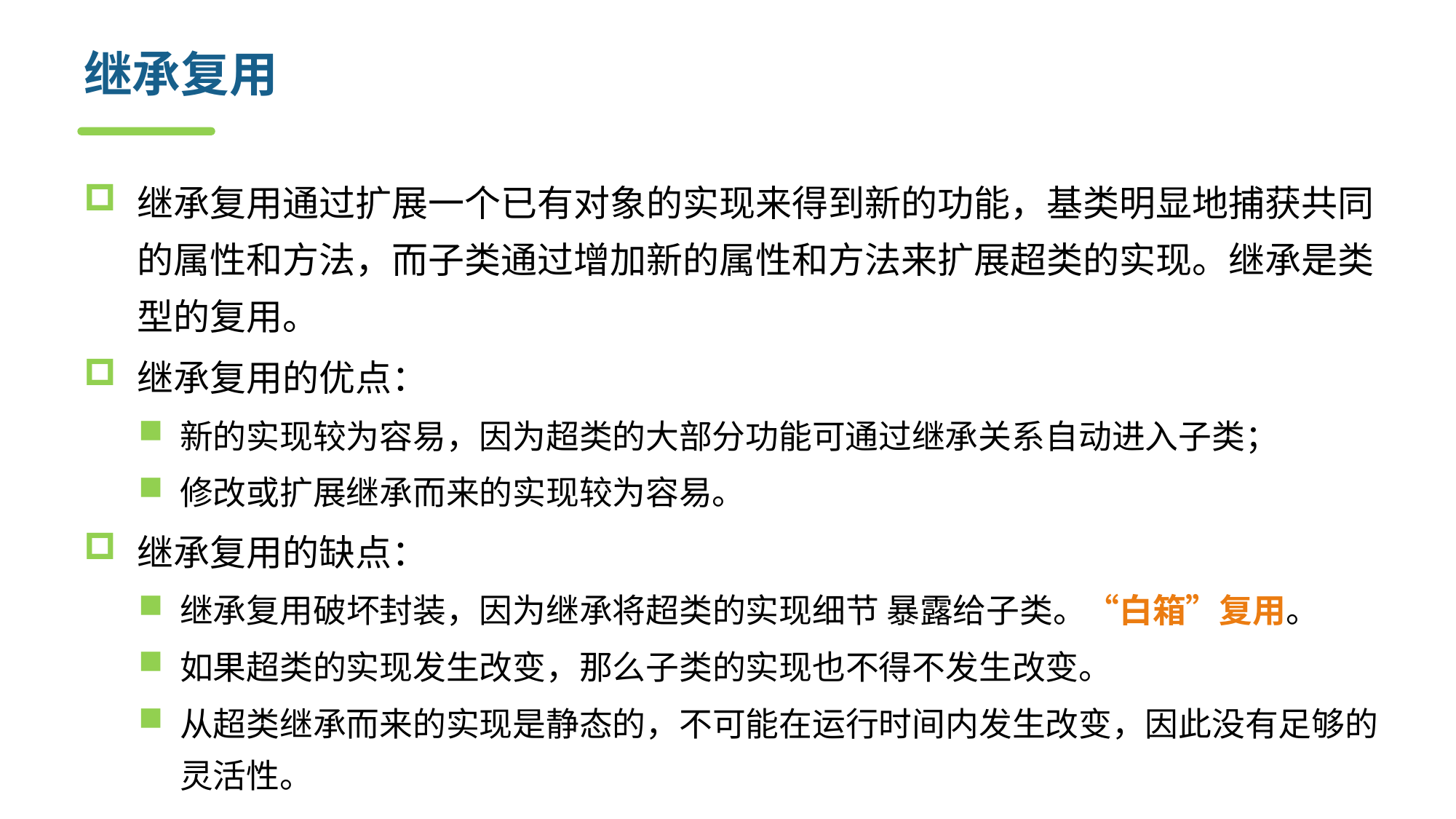

# 继承复用
继承复用通过扩展一个已有对象的实现来得到新的功能，基类明显地捕获共同的属性和方法，而子类通过增加新的属性和方法来扩展超类的实现。继承是类型的复用。
继承复用的优点：
新的实现较为容易，因为超类的大部分功能可通过继承关系自动进入子类；
修改或扩展继承而来的实现较为容易。
继承复用的缺点：
继承复用破坏封装，因为继承将超类的实现细节 暴露给子类。“白箱”复用。
如果超类的实现发生改变，那么子类的实现也不得不发生改变。
从超类继承而来的实现是静态的，不可能在运行时间内发生改变，因此没有足够的灵活性。

25